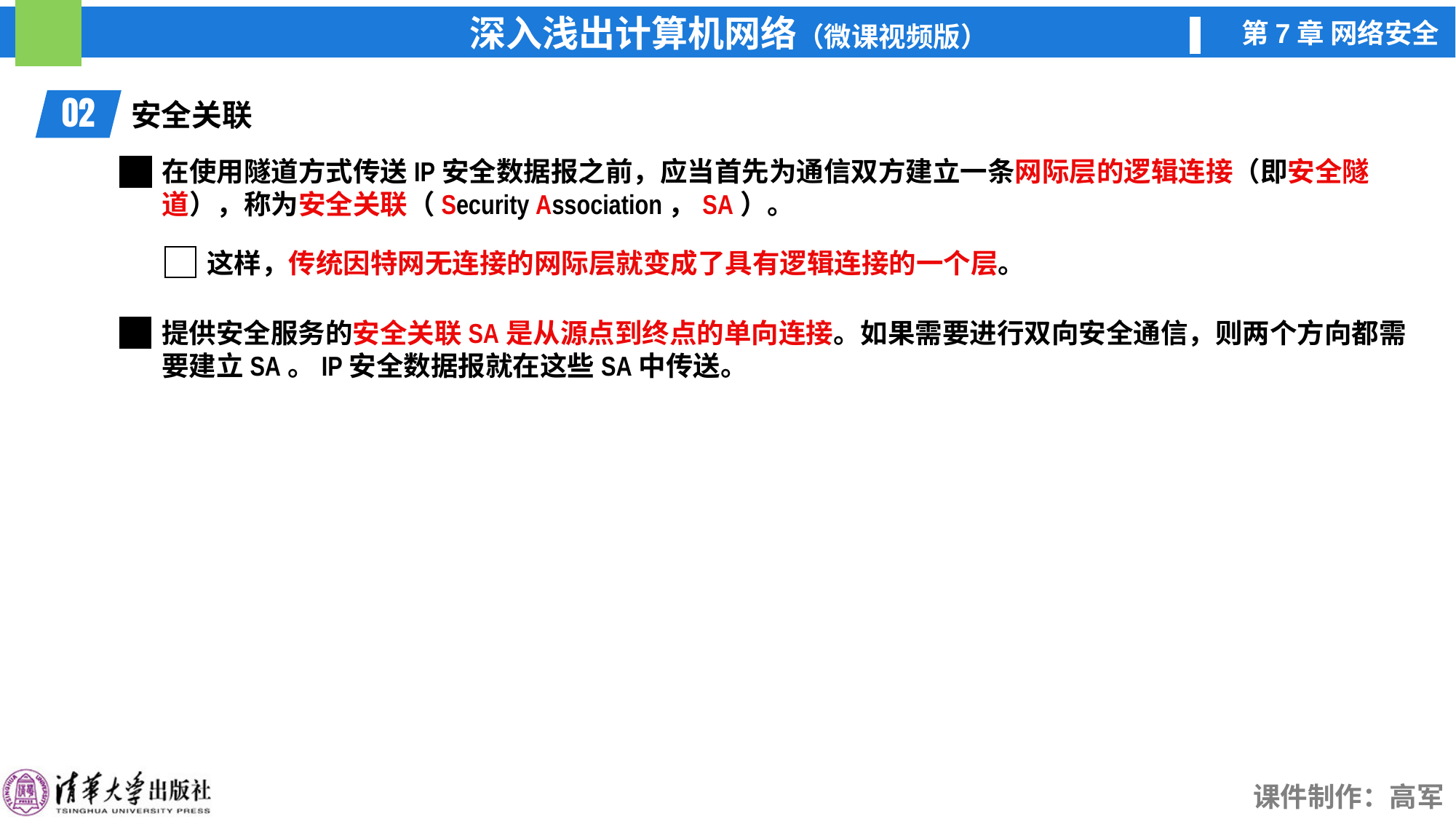

02
安全关联
在使用隧道方式传送IP安全数据报之前，应当首先为通信双方建立一条网际层的逻辑连接（即安全隧道），称为安全关联（Security Association，SA）。

这样，传统因特网无连接的网际层就变成了具有逻辑连接的一个层。

提供安全服务的安全关联SA是从源点到终点的单向连接。如果需要进行双向安全通信，则两个方向都需要建立SA。IP安全数据报就在这些SA中传送。